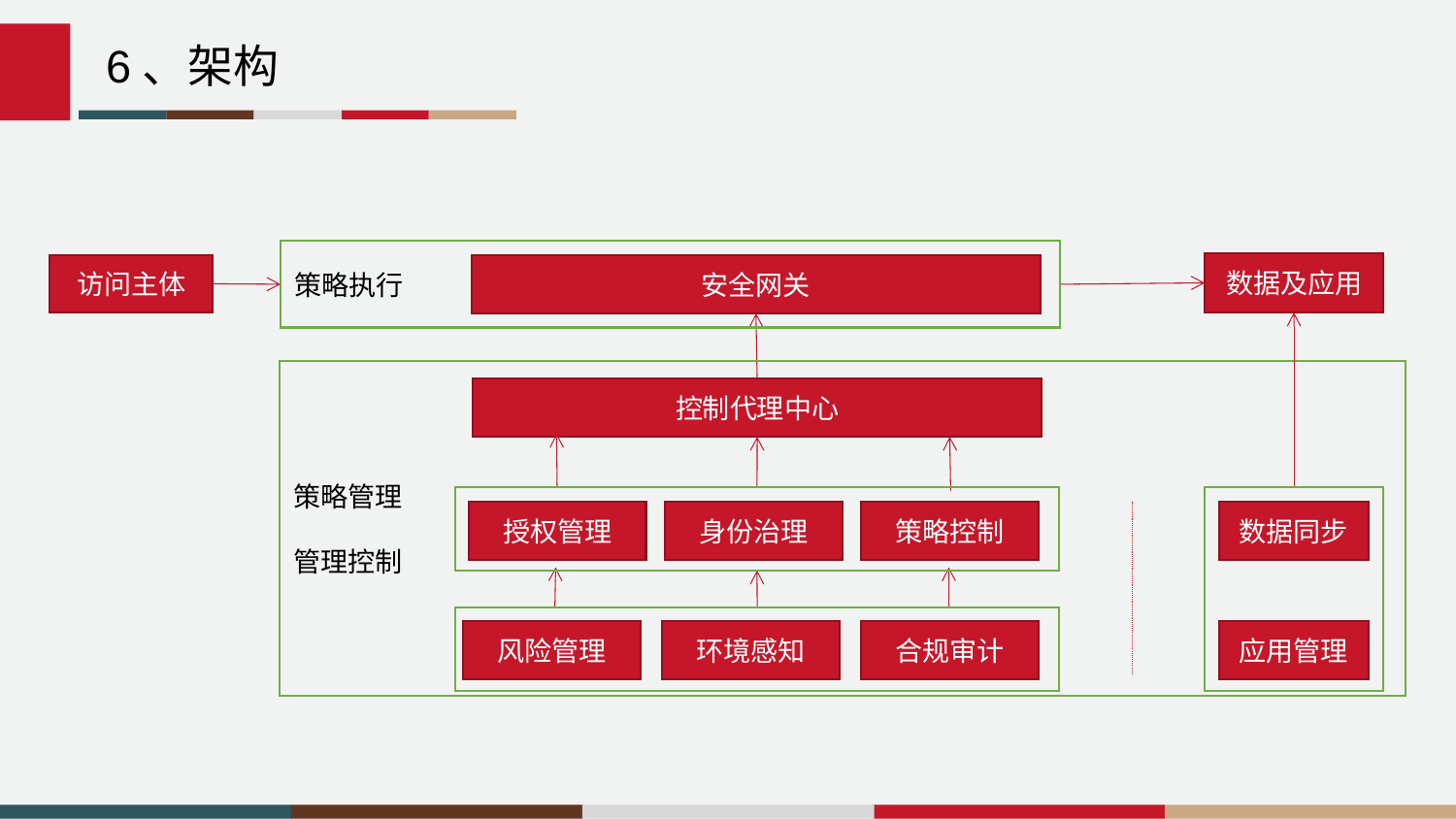

ImpTraceLabele7b36a6a063cb1856104ac76b244a51a@=

6、架构

策略执行
数据及应用
安全网关
访问主体
策略管理

管理控制
控制代理中心

授权管理
身份治理
策略控制
数据同步

风险管理
环境感知
合规审计
应用管理